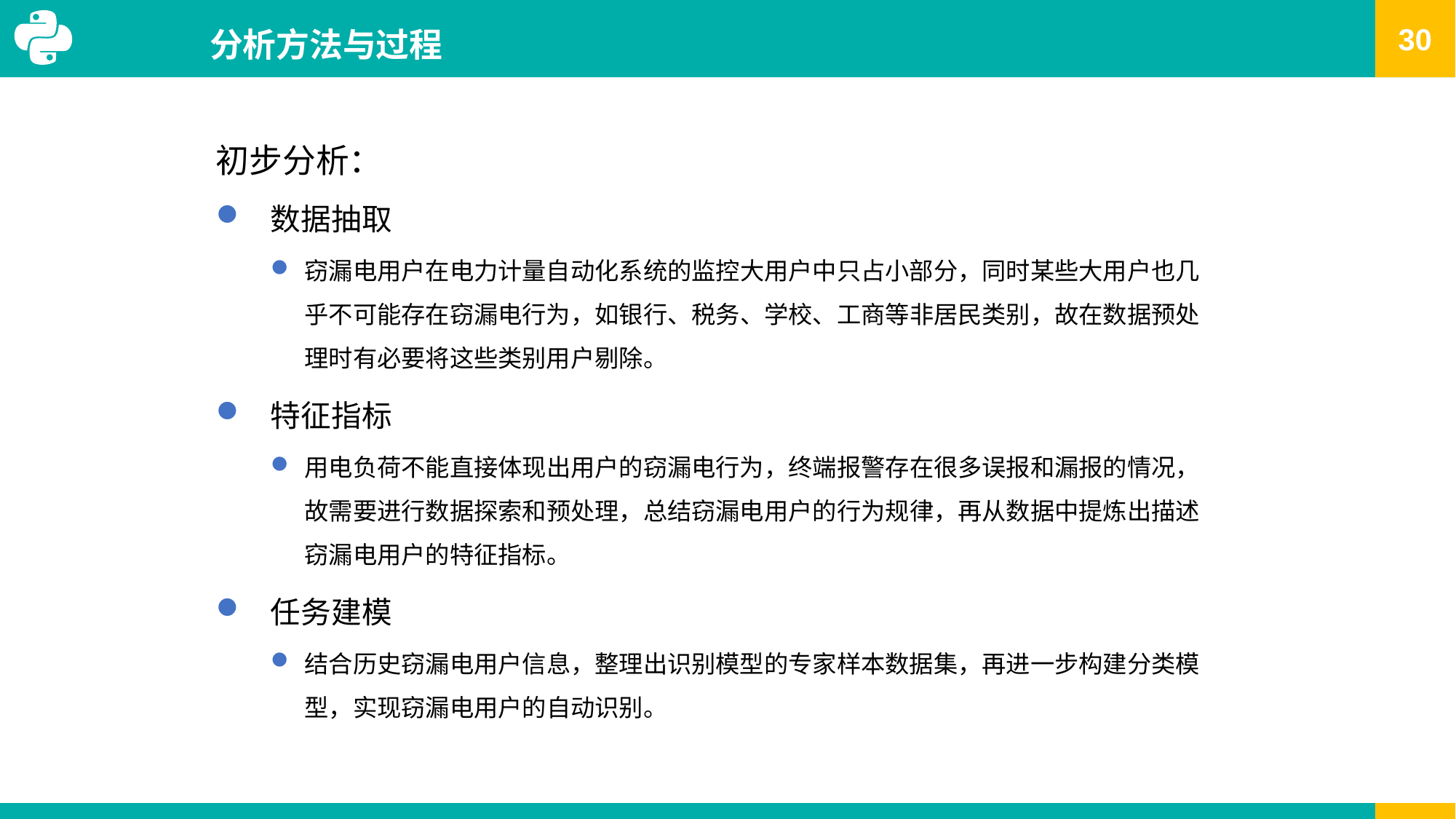

# 分析方法与过程

初步分析：
数据抽取
窃漏电用户在电力计量自动化系统的监控大用户中只占小部分，同时某些大用户也几乎不可能存在窃漏电行为，如银行、税务、学校、工商等非居民类别，故在数据预处理时有必要将这些类别用户剔除。
特征指标
用电负荷不能直接体现出用户的窃漏电行为，终端报警存在很多误报和漏报的情况，故需要进行数据探索和预处理，总结窃漏电用户的行为规律，再从数据中提炼出描述窃漏电用户的特征指标。
任务建模
结合历史窃漏电用户信息，整理出识别模型的专家样本数据集，再进一步构建分类模型，实现窃漏电用户的自动识别。